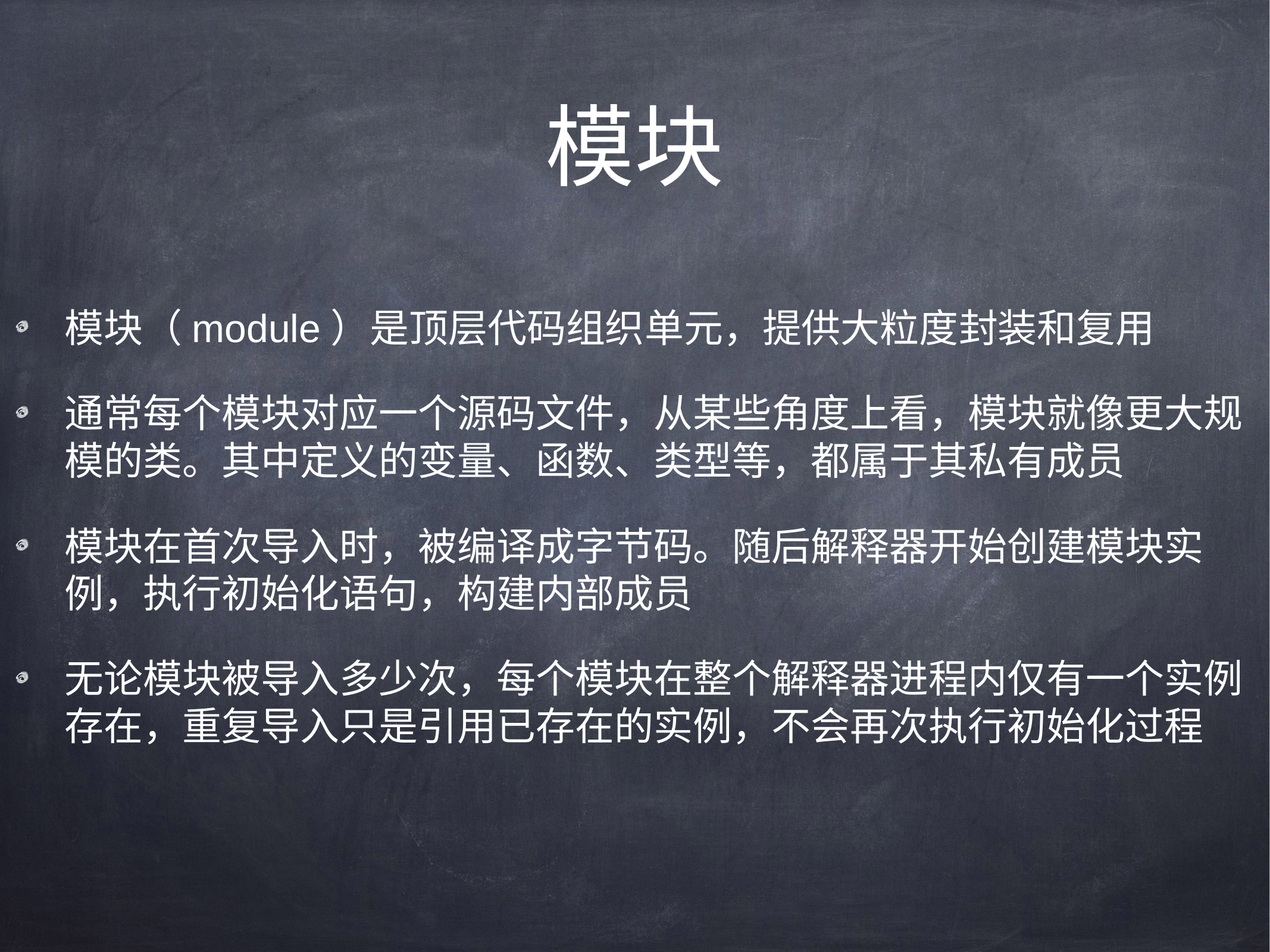

# 模块
模块（module）是顶层代码组织单元，提供大粒度封装和复用
通常每个模块对应一个源码文件，从某些角度上看，模块就像更大规模的类。其中定义的变量、函数、类型等，都属于其私有成员
模块在首次导入时，被编译成字节码。随后解释器开始创建模块实例，执行初始化语句，构建内部成员
无论模块被导入多少次，每个模块在整个解释器进程内仅有一个实例存在，重复导入只是引用已存在的实例，不会再次执行初始化过程